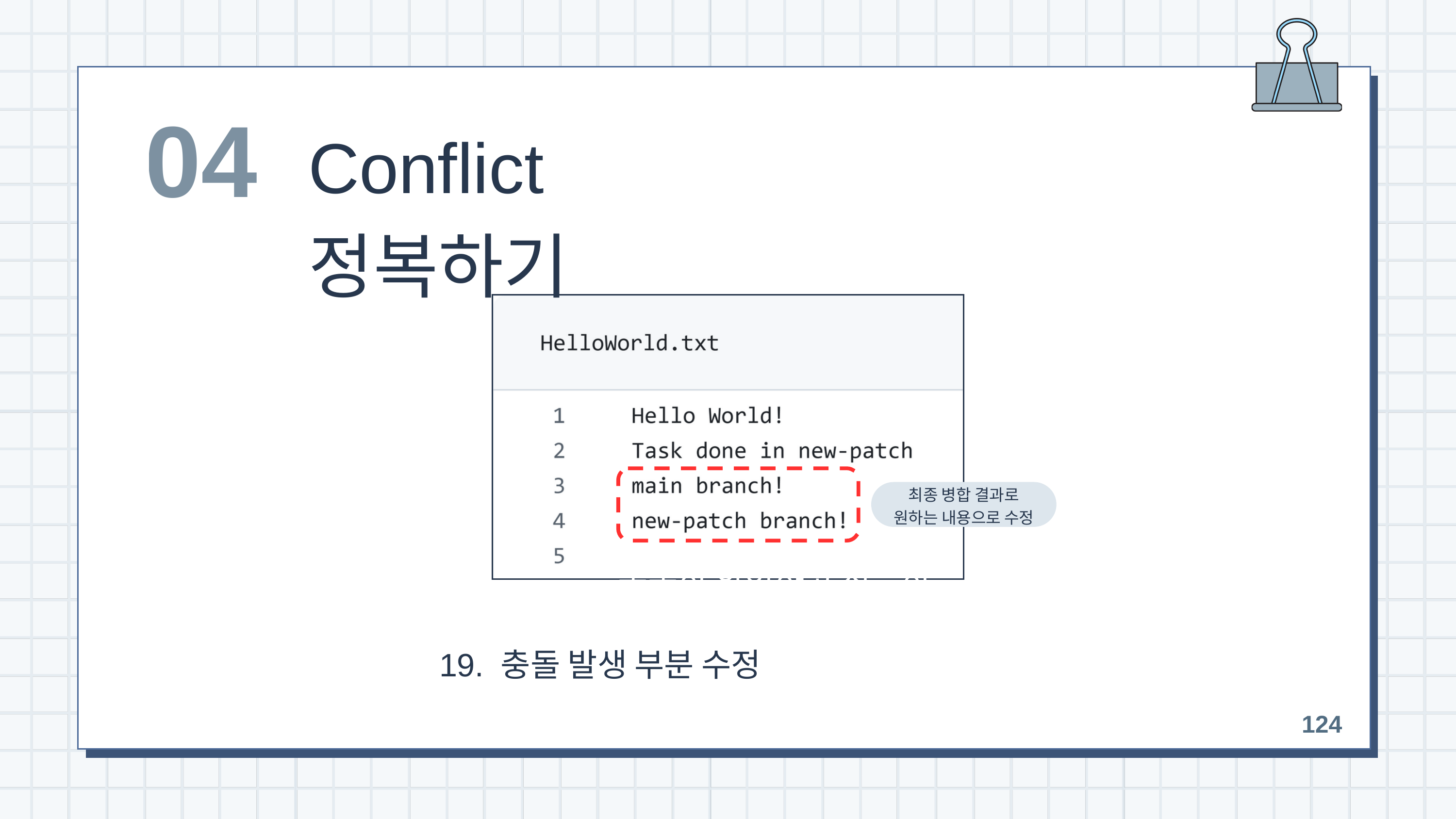

04
Conflict 정복하기

최종 병합 결과로
원하는 내용으로 수정
꼼꼼히 확인하고 신중히 수정
   19. 충돌 발생 부분 수정
124